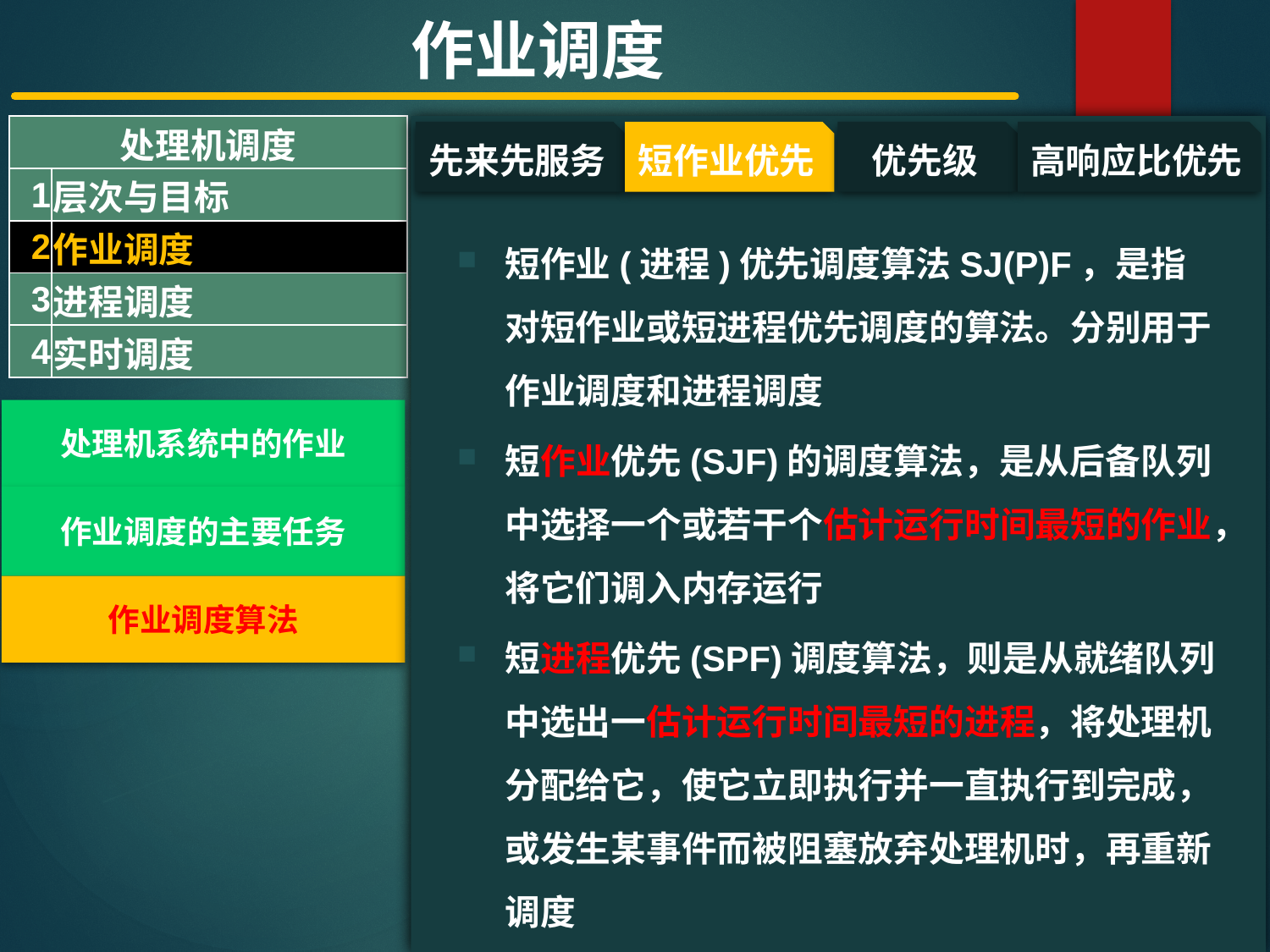

作业调度
| 处理机调度 |  |
| --- | --- |
| 1 | 层次与目标 |
| 2 | 作业调度 |
| 3 | 进程调度 |
| 4 | 实时调度 |
#
先来先服务
短作业优先
优先级
高响应比优先
短作业(进程)优先调度算法SJ(P)F，是指对短作业或短进程优先调度的算法。分别用于作业调度和进程调度
短作业优先(SJF)的调度算法，是从后备队列中选择一个或若干个估计运行时间最短的作业，将它们调入内存运行
短进程优先(SPF)调度算法，则是从就绪队列中选出一估计运行时间最短的进程，将处理机分配给它，使它立即执行并一直执行到完成，或发生某事件而被阻塞放弃处理机时，再重新调度
处理机系统中的作业
作业调度的主要任务
作业调度算法